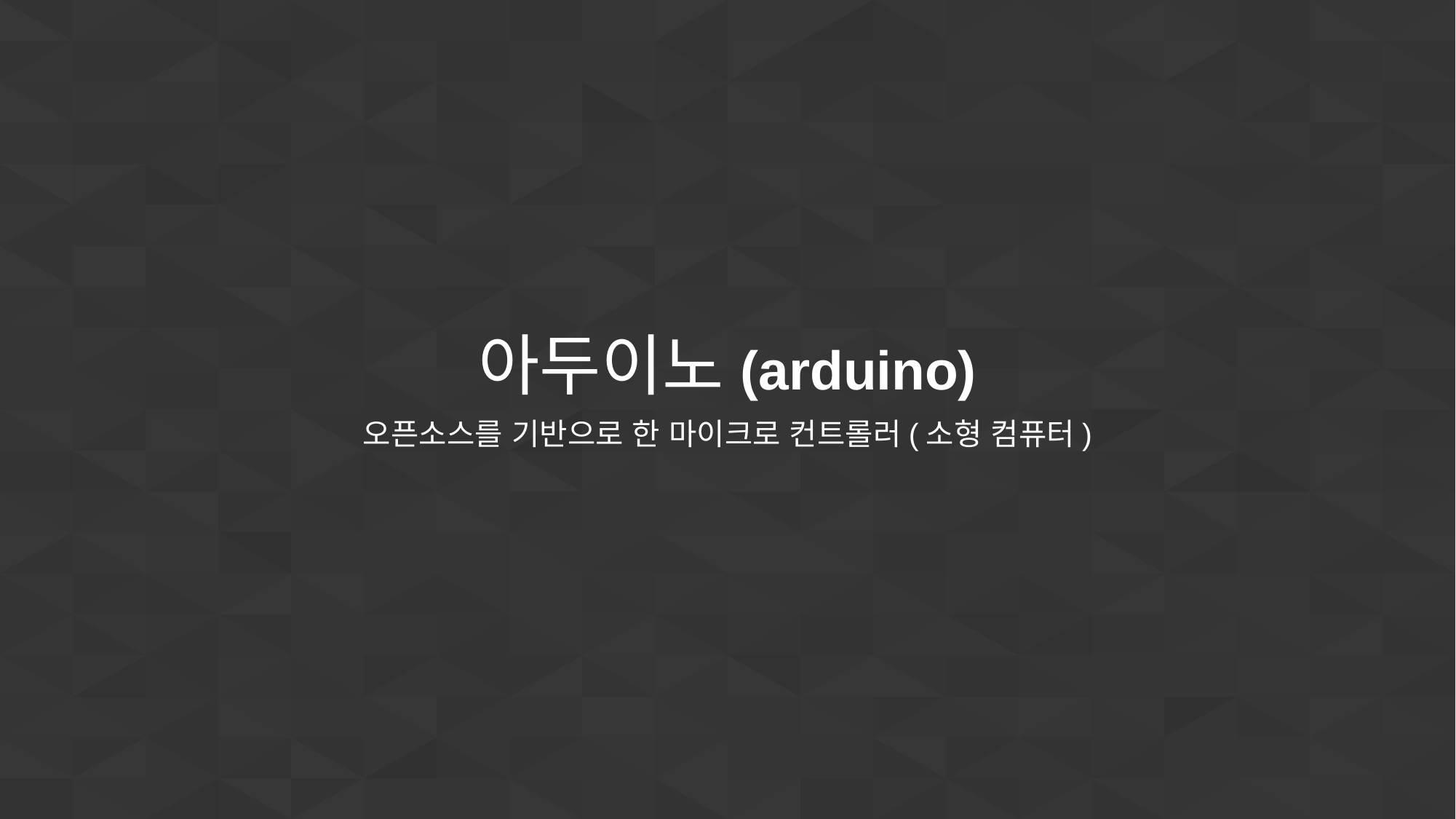

아두이노(arduino)
오픈소스를 기반으로 한 마이크로 컨트롤러(소형 컴퓨터)